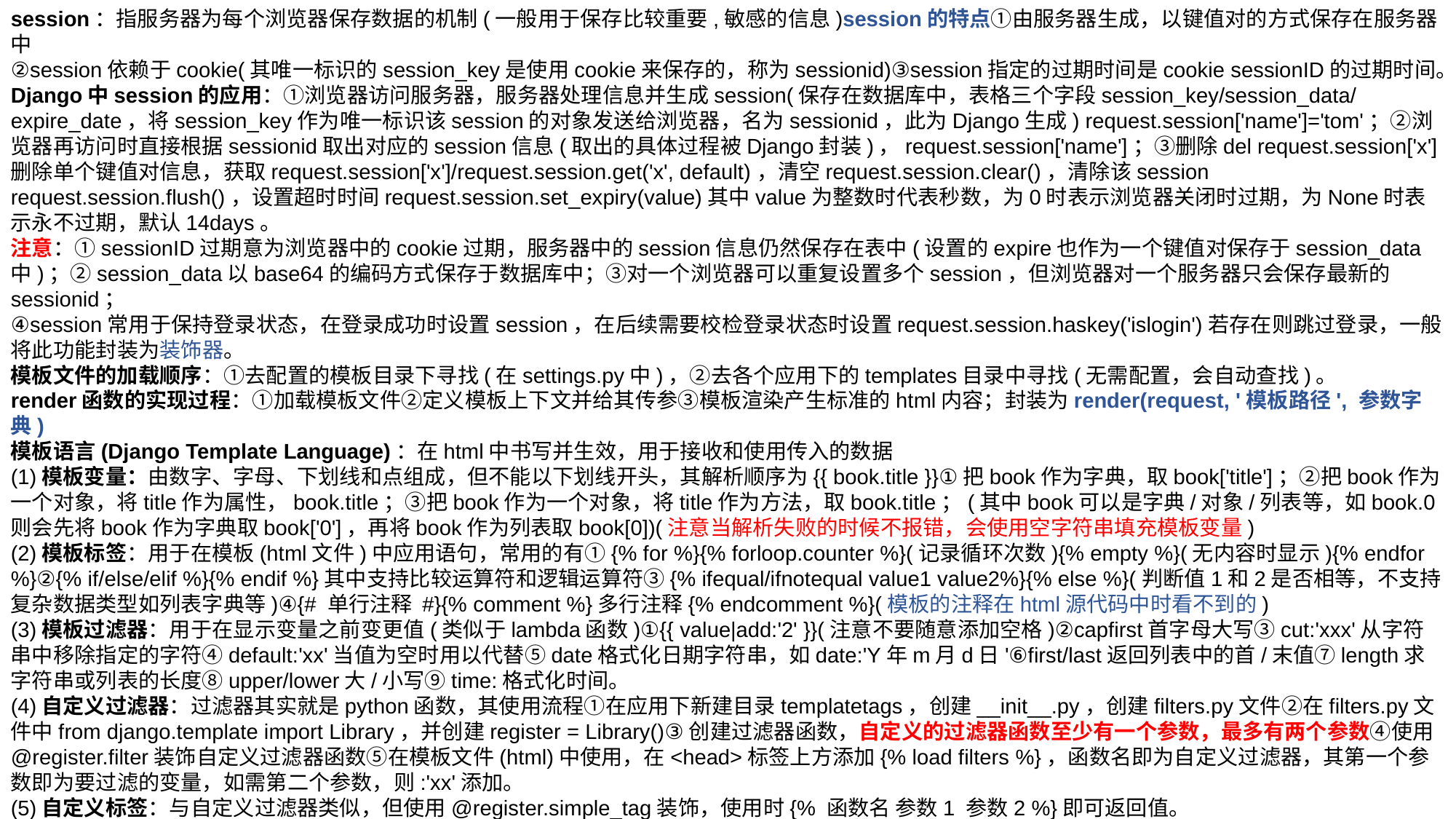

session：指服务器为每个浏览器保存数据的机制(一般用于保存比较重要,敏感的信息)session的特点①由服务器生成，以键值对的方式保存在服务器中
②session依赖于cookie(其唯一标识的session_key是使用cookie来保存的，称为sessionid)③session指定的过期时间是cookie sessionID的过期时间。
Django中session的应用：①浏览器访问服务器，服务器处理信息并生成session(保存在数据库中，表格三个字段session_key/session_data/expire_date，将session_key作为唯一标识该session的对象发送给浏览器，名为sessionid，此为Django生成) request.session['name']='tom'；②浏览器再访问时直接根据sessionid取出对应的session信息(取出的具体过程被Django封装)，request.session['name']；③删除del request.session['x']删除单个键值对信息，获取request.session['x']/request.session.get('x', default)，清空request.session.clear()，清除该session request.session.flush()，设置超时时间request.session.set_expiry(value)其中value为整数时代表秒数，为0时表示浏览器关闭时过期，为None时表示永不过期，默认14days。
注意：①sessionID过期意为浏览器中的cookie过期，服务器中的session信息仍然保存在表中(设置的expire也作为一个键值对保存于session_data中)；②session_data以base64的编码方式保存于数据库中；③对一个浏览器可以重复设置多个session，但浏览器对一个服务器只会保存最新的sessionid；
④session常用于保持登录状态，在登录成功时设置session，在后续需要校检登录状态时设置request.session.haskey('islogin')若存在则跳过登录，一般将此功能封装为装饰器。
模板文件的加载顺序：①去配置的模板目录下寻找(在settings.py中)，②去各个应用下的templates目录中寻找(无需配置，会自动查找)。
render函数的实现过程：①加载模板文件②定义模板上下文并给其传参③模板渲染产生标准的html内容；封装为render(request, '模板路径', 参数字典)
模板语言(Django Template Language)：在html中书写并生效，用于接收和使用传入的数据
(1)模板变量：由数字、字母、下划线和点组成，但不能以下划线开头，其解析顺序为{{ book.title }}①把book作为字典，取book['title']；②把book作为一个对象，将title作为属性，book.title；③把book作为一个对象，将title作为方法，取book.title；(其中book可以是字典/对象/列表等，如book.0则会先将book作为字典取book['0']，再将book作为列表取book[0])(注意当解析失败的时候不报错，会使用空字符串填充模板变量)
(2)模板标签：用于在模板(html文件)中应用语句，常用的有①{% for %}{% forloop.counter %}(记录循环次数){% empty %}(无内容时显示){% endfor %}②{% if/else/elif %}{% endif %}其中支持比较运算符和逻辑运算符③{% ifequal/ifnotequal value1 value2%}{% else %}(判断值1和2是否相等，不支持复杂数据类型如列表字典等)④{# 单行注释 #}{% comment %}多行注释{% endcomment %}(模板的注释在html源代码中时看不到的)
(3)模板过滤器：用于在显示变量之前变更值(类似于lambda函数)①{{ value|add:'2' }}(注意不要随意添加空格)②capfirst首字母大写③cut:'xxx'从字符串中移除指定的字符④default:'xx'当值为空时用以代替⑤date格式化日期字符串，如date:'Y年m月d日'⑥first/last返回列表中的首/末值⑦length求字符串或列表的长度⑧upper/lower大/小写⑨time:格式化时间。
(4)自定义过滤器：过滤器其实就是python函数，其使用流程①在应用下新建目录templatetags，创建__init__.py，创建filters.py文件②在filters.py文件中from django.template import Library，并创建register = Library()③创建过滤器函数，自定义的过滤器函数至少有一个参数，最多有两个参数④使用@register.filter装饰自定义过滤器函数⑤在模板文件(html)中使用，在<head>标签上方添加{% load filters %}，函数名即为自定义过滤器，其第一个参数即为要过滤的变量，如需第二个参数，则:'xx'添加。
(5)自定义标签：与自定义过滤器类似，但使用@register.simple_tag装饰，使用时{% 函数名 参数1 参数2 %}即可返回值。
(6)模板继承：①建立父模板，一般将所有页面都相同的内容建立在父模板中(也是一个html文件)②继承父模板，在子文件中使用{% extends 'url' %}(相对于templates目录)来继承父模板的全部内容，输入重写块之外内容无效③在父模板中使用{% block blockname %}xxx{% endblock blockname %}建立块并对其命名，在子文件中可以使用相同的标签来对父模板的块内容重写(丢失父模板内容)，使用{% block.super %}可在重写后也将父模板原本在此块中的内容输入；若不重写，则父模板中的所有块中内容都会继承并显示(即若不需要则需重写为空)，block可以嵌套，模板可以嵌套继承，即可以出现中间模板。